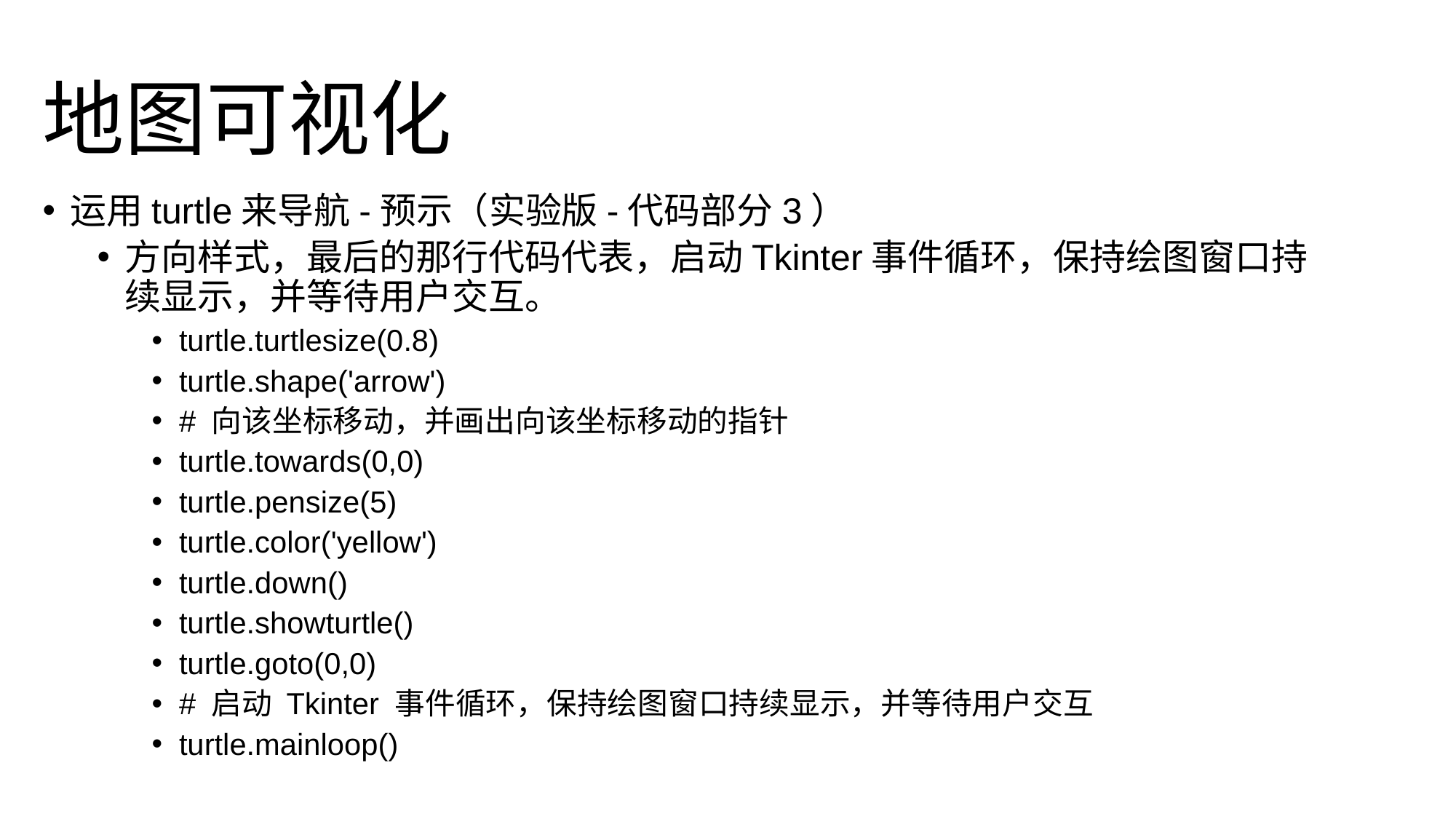

# 地图可视化
运用turtle来导航-预示（实验版-代码部分3）
方向样式，最后的那行代码代表，启动Tkinter事件循环，保持绘图窗口持续显示，并等待用户交互。
turtle.turtlesize(0.8)
turtle.shape('arrow')
# 向该坐标移动，并画出向该坐标移动的指针
turtle.towards(0,0)
turtle.pensize(5)
turtle.color('yellow')
turtle.down()
turtle.showturtle()
turtle.goto(0,0)
# 启动 Tkinter 事件循环，保持绘图窗口持续显示，并等待用户交互
turtle.mainloop()